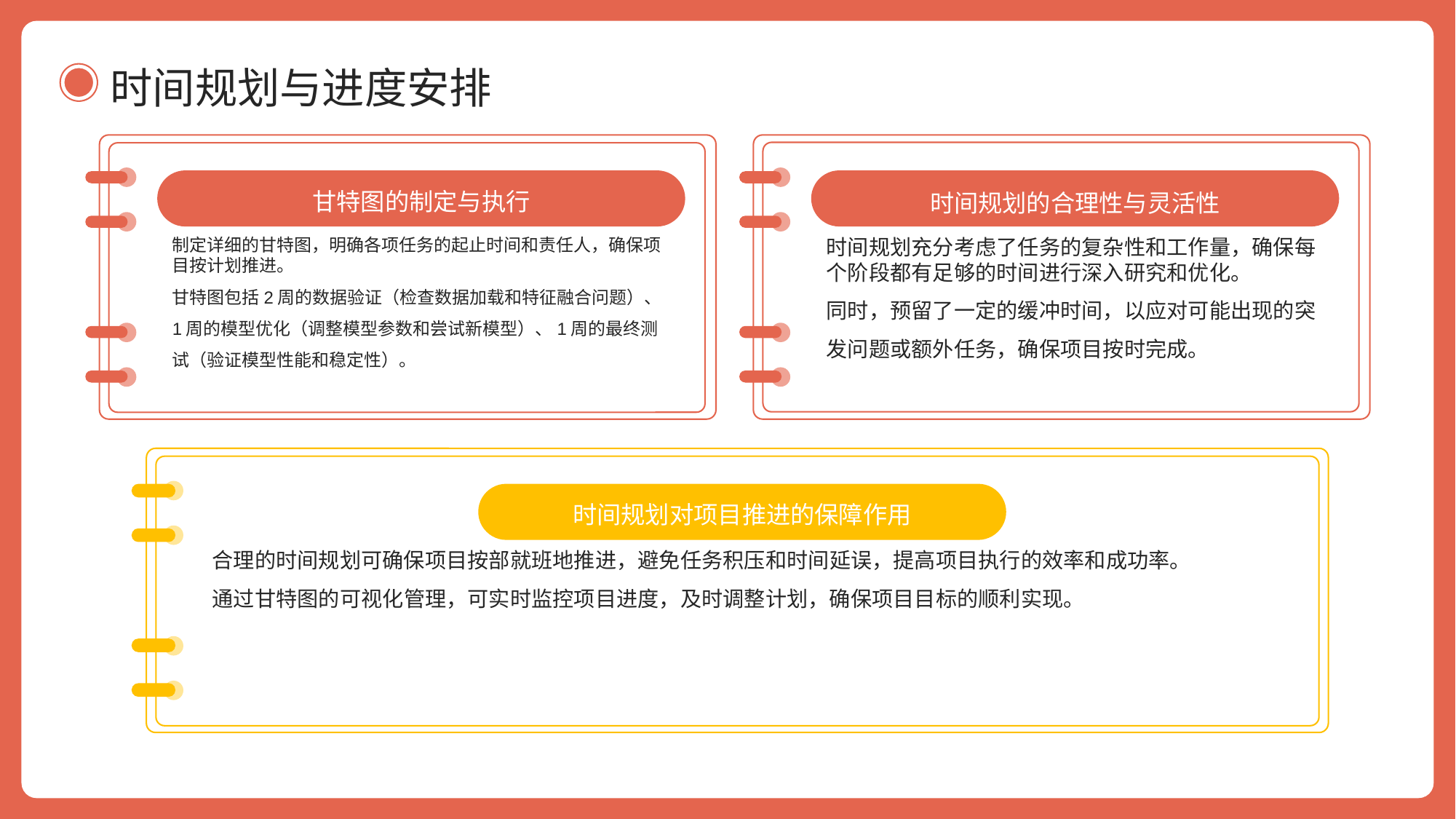

时间规划与进度安排

甘特图的制定与执行
时间规划的合理性与灵活性

制定详细的甘特图，明确各项任务的起止时间和责任人，确保项目按计划推进。
甘特图包括2周的数据验证（检查数据加载和特征融合问题）、1周的模型优化（调整模型参数和尝试新模型）、1周的最终测试（验证模型性能和稳定性）。
时间规划充分考虑了任务的复杂性和工作量，确保每个阶段都有足够的时间进行深入研究和优化。
同时，预留了一定的缓冲时间，以应对可能出现的突发问题或额外任务，确保项目按时完成。

时间规划对项目推进的保障作用

合理的时间规划可确保项目按部就班地推进，避免任务积压和时间延误，提高项目执行的效率和成功率。
通过甘特图的可视化管理，可实时监控项目进度，及时调整计划，确保项目目标的顺利实现。